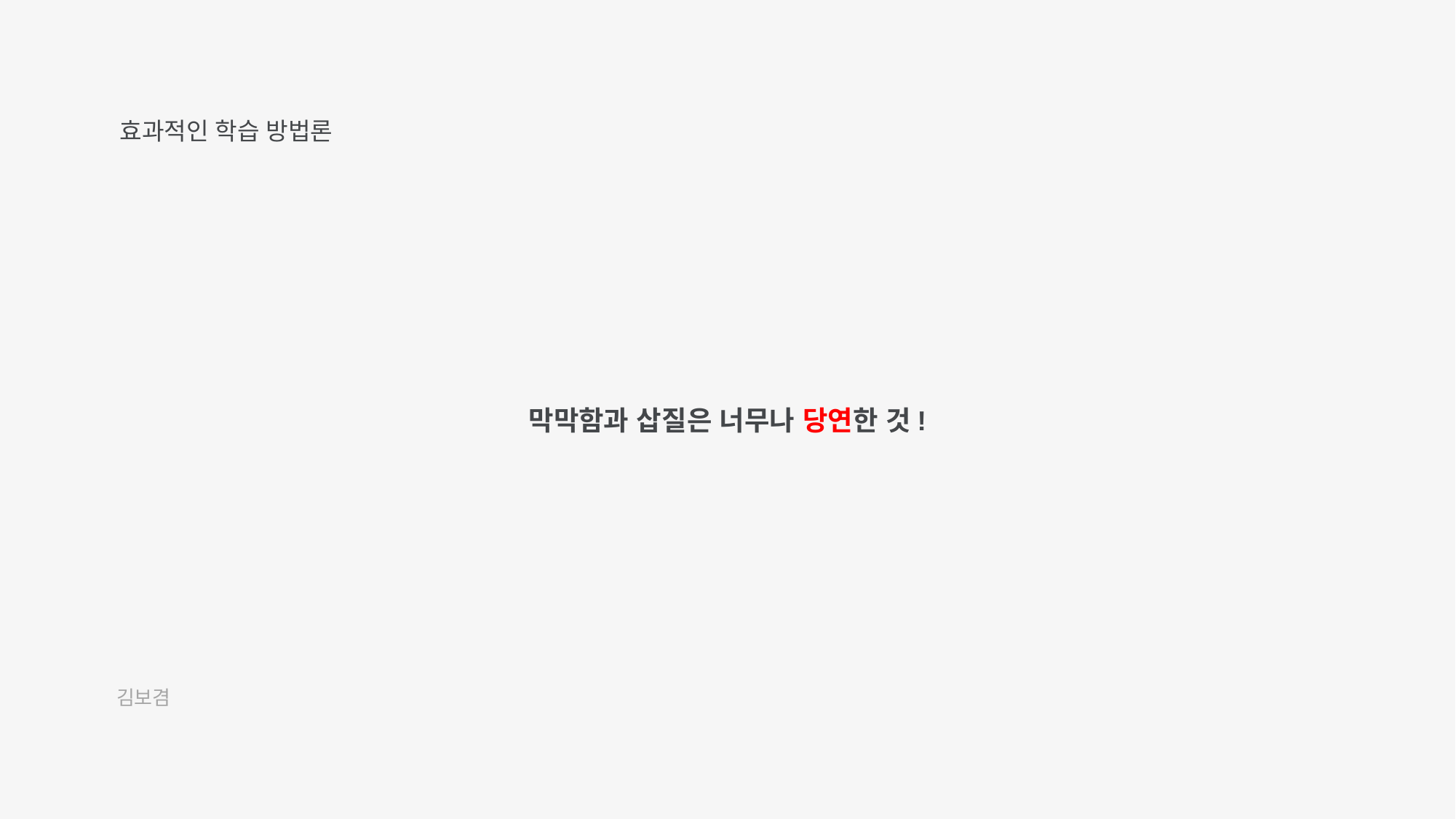

효과적인 학습 방법론
막막함과 삽질은 너무나 당연한 것!
김보겸